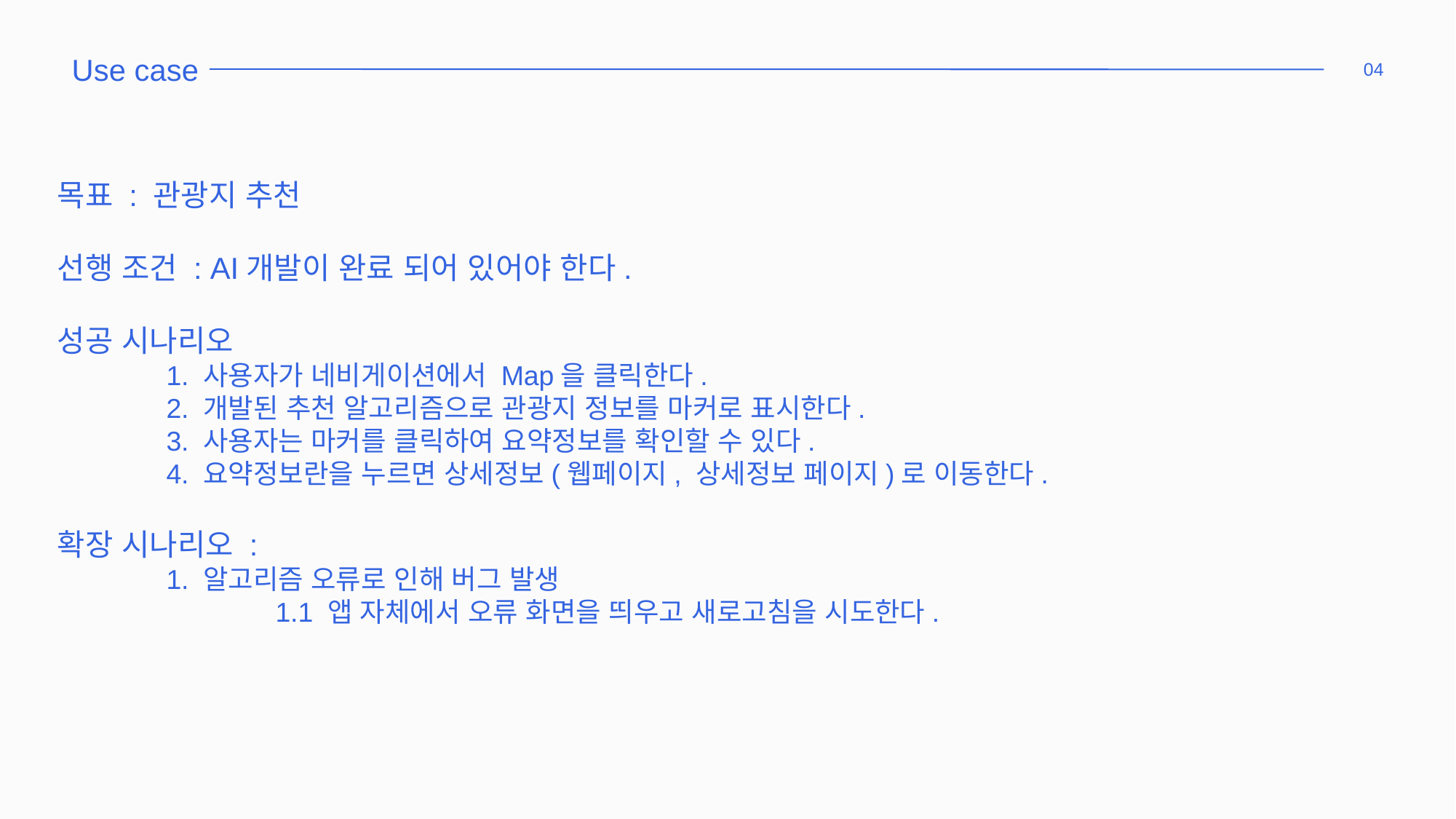

Use case
04
목표 : 관광지 추천
선행 조건 : AI개발이 완료 되어 있어야 한다.
성공 시나리오
	1. 사용자가 네비게이션에서 Map을 클릭한다.
	2. 개발된 추천 알고리즘으로 관광지 정보를 마커로 표시한다.
	3. 사용자는 마커를 클릭하여 요약정보를 확인할 수 있다.
	4. 요약정보란을 누르면 상세정보(웹페이지, 상세정보 페이지)로 이동한다.
확장 시나리오 :
	1. 알고리즘 오류로 인해 버그 발생
		1.1 앱 자체에서 오류 화면을 띄우고 새로고침을 시도한다.